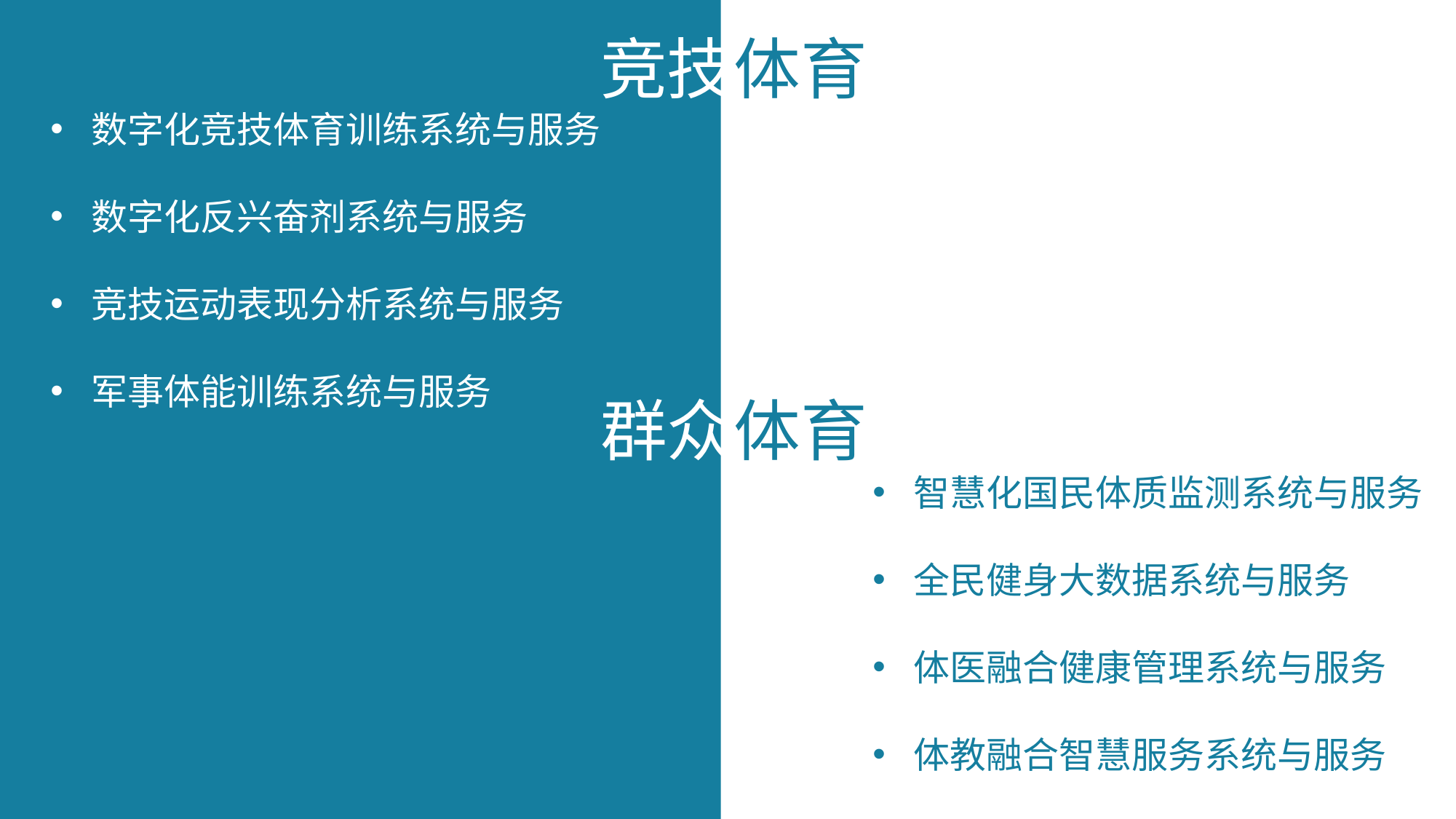

竞技体育

数字化竞技体育训练系统与服务
数字化反兴奋剂系统与服务
竞技运动表现分析系统与服务
军事体能训练系统与服务
群众体育
智慧化国民体质监测系统与服务
全民健身大数据系统与服务
体医融合健康管理系统与服务
体教融合智慧服务系统与服务